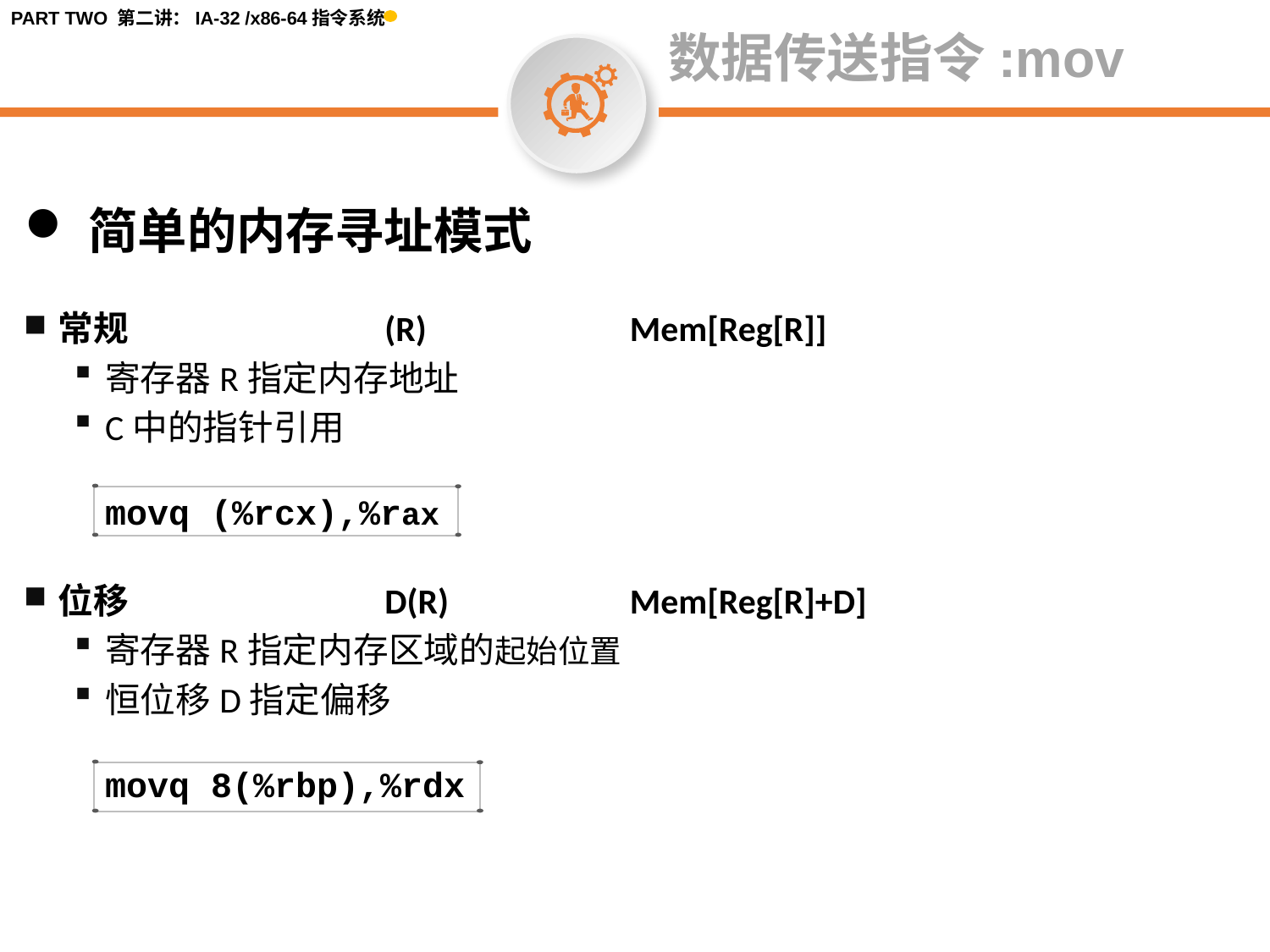

PART TWO 第二讲：IA-32 /x86-64指令系统

数据传送指令:mov

简单的内存寻址模式
常规	(R)	Mem[Reg[R]]
寄存器R指定内存地址
C中的指针引用
movq (%rcx),%rax

位移	D(R)	Mem[Reg[R]+D]
寄存器R指定内存区域的起始位置
恒位移D指定偏移
movq 8(%rbp),%rdx